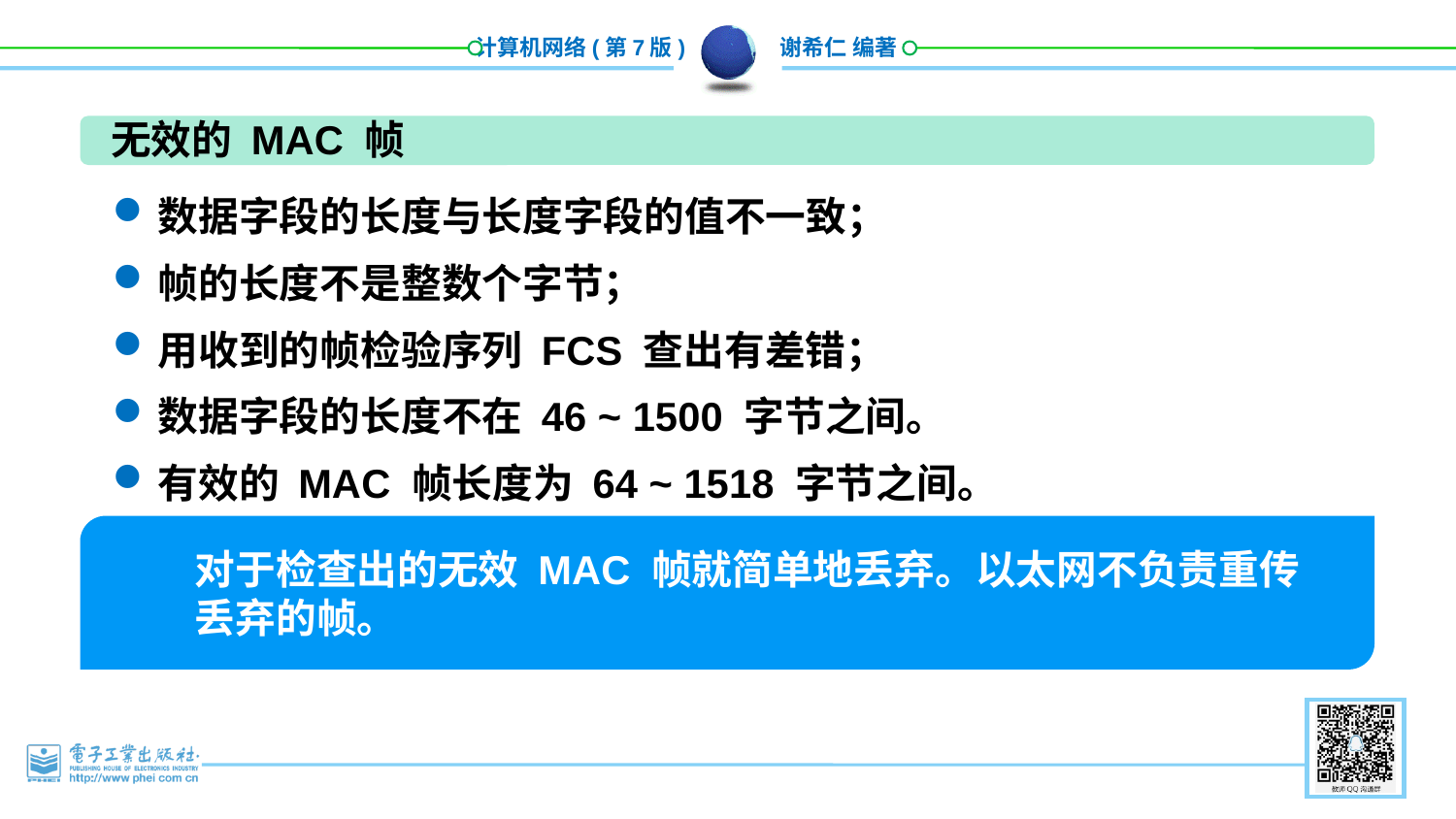

无效的 MAC 帧

数据字段的长度与长度字段的值不一致；
帧的长度不是整数个字节；
用收到的帧检验序列 FCS 查出有差错；
数据字段的长度不在 46 ~ 1500 字节之间。
有效的 MAC 帧长度为 64 ~ 1518 字节之间。

对于检查出的无效 MAC 帧就简单地丢弃。以太网不负责重传丢弃的帧。